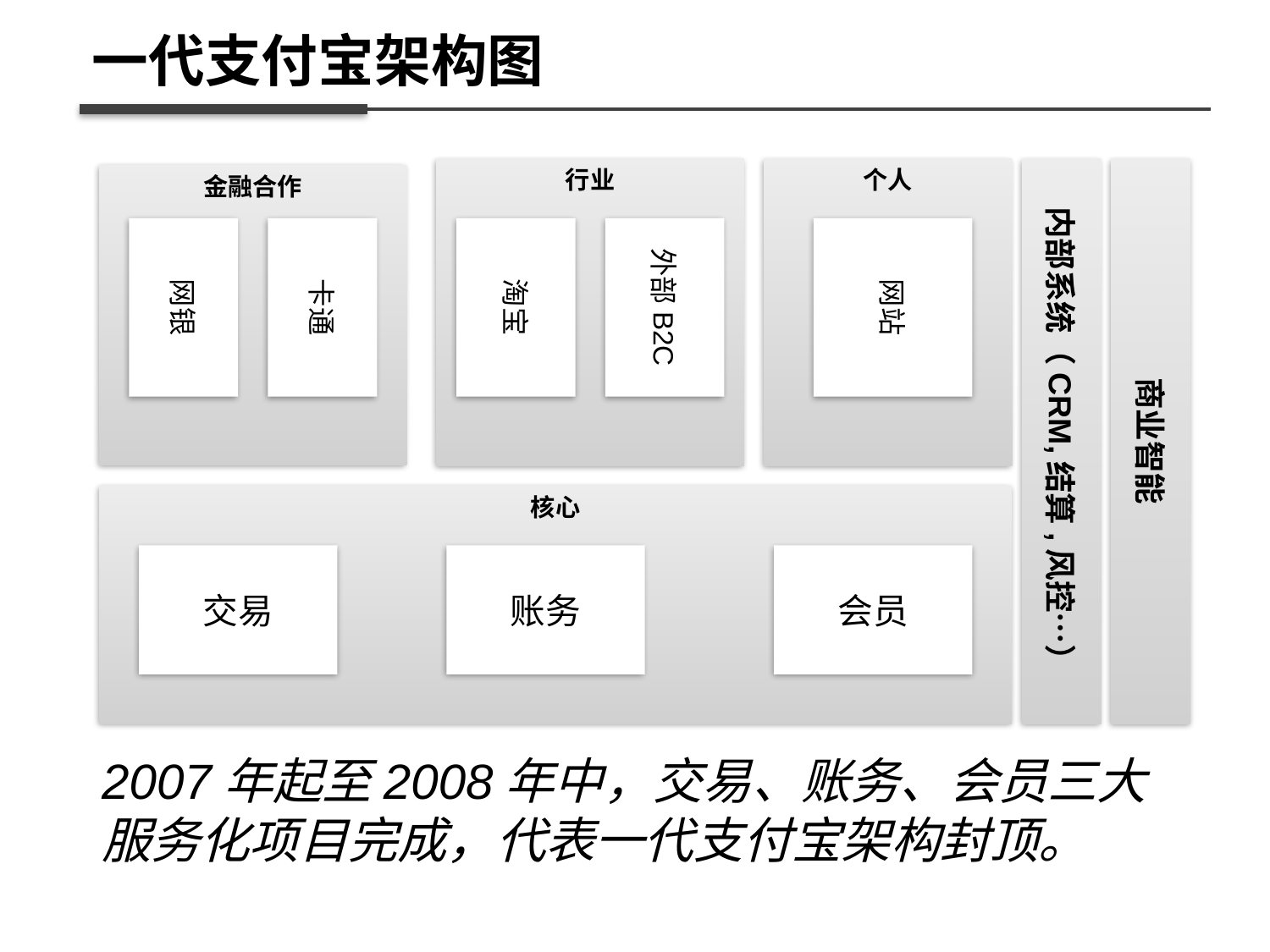

一代支付宝架构图
行业
个人
商业智能
内部系统（CRM,结算,风控…）
金融合作
网银
卡通
淘宝
外部B2C
网站
核心
交易
账务
会员
2007年起至2008年中，交易、账务、会员三大服务化项目完成，代表一代支付宝架构封顶。